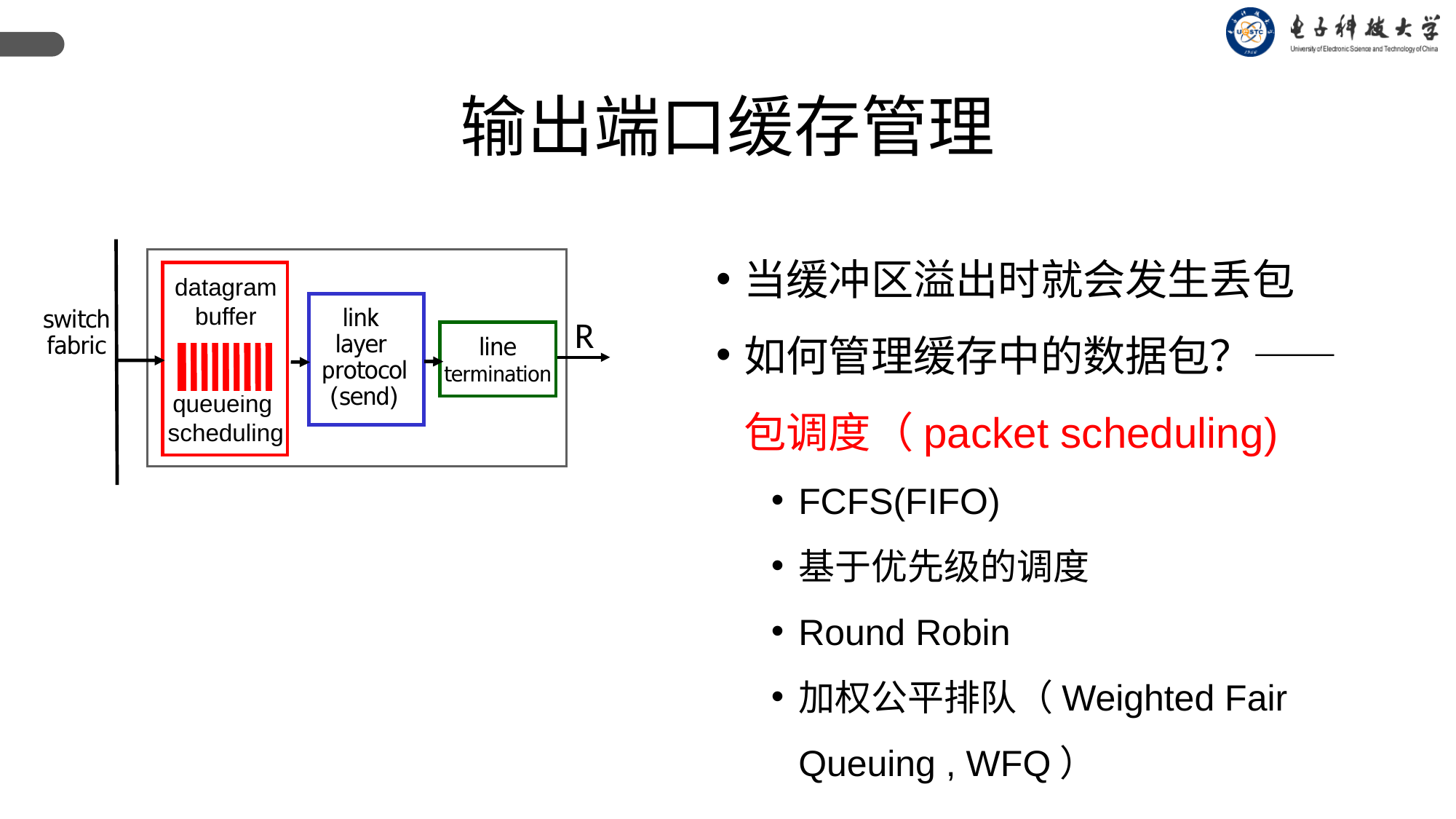

输出端口缓存管理
当缓冲区溢出时就会发生丢包
如何管理缓存中的数据包？——包调度（packet scheduling)
FCFS(FIFO)
基于优先级的调度
Round Robin
加权公平排队（Weighted Fair Queuing , WFQ）

datagram
buffer

queueing
scheduling

switch
fabric

R
link
layer
protocol
(send)
line
termination